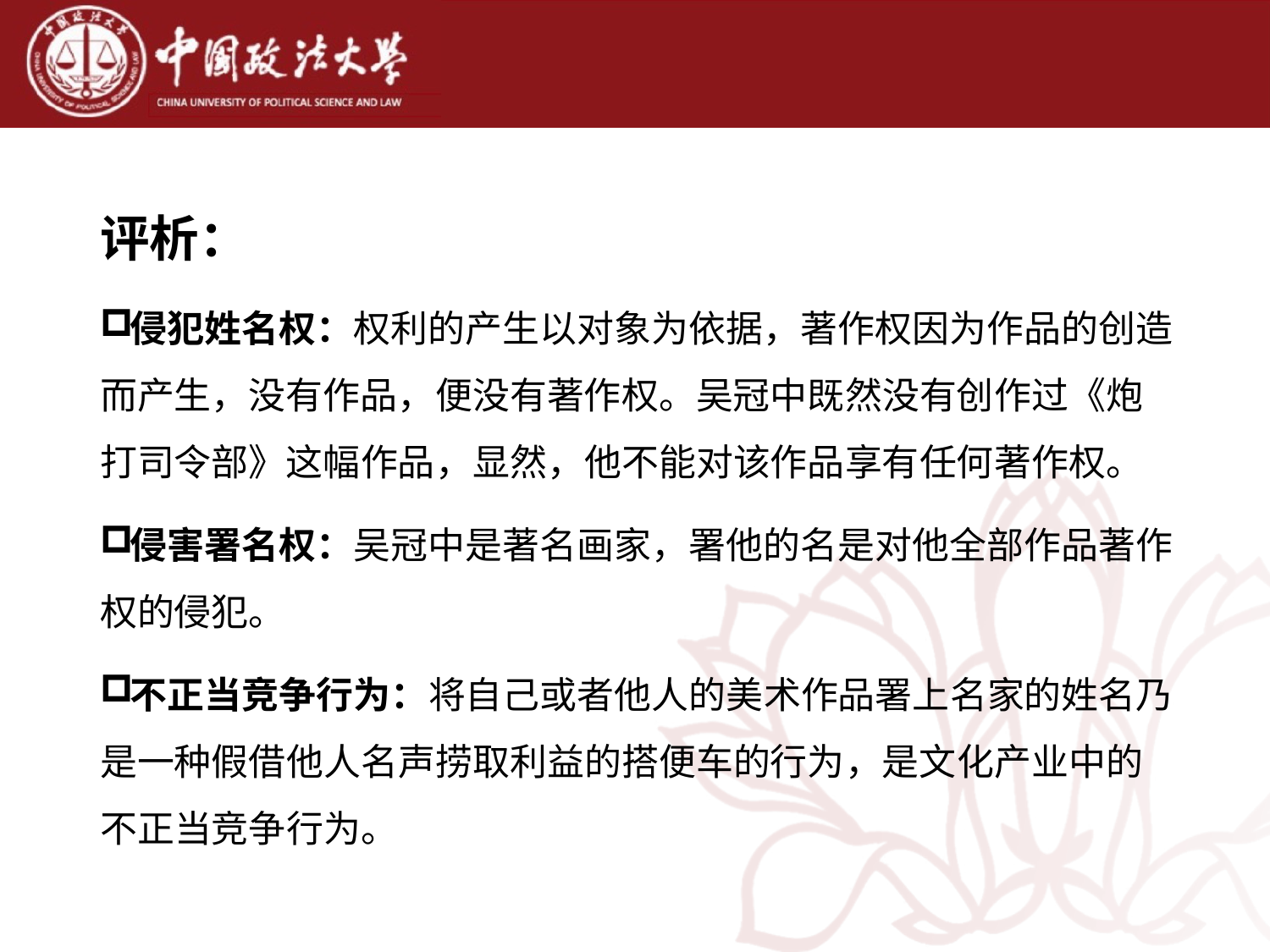

评析：
侵犯姓名权：权利的产生以对象为依据，著作权因为作品的创造而产生，没有作品，便没有著作权。吴冠中既然没有创作过《炮打司令部》这幅作品，显然，他不能对该作品享有任何著作权。
侵害署名权：吴冠中是著名画家，署他的名是对他全部作品著作权的侵犯。
不正当竞争行为：将自己或者他人的美术作品署上名家的姓名乃是一种假借他人名声捞取利益的搭便车的行为，是文化产业中的不正当竞争行为。